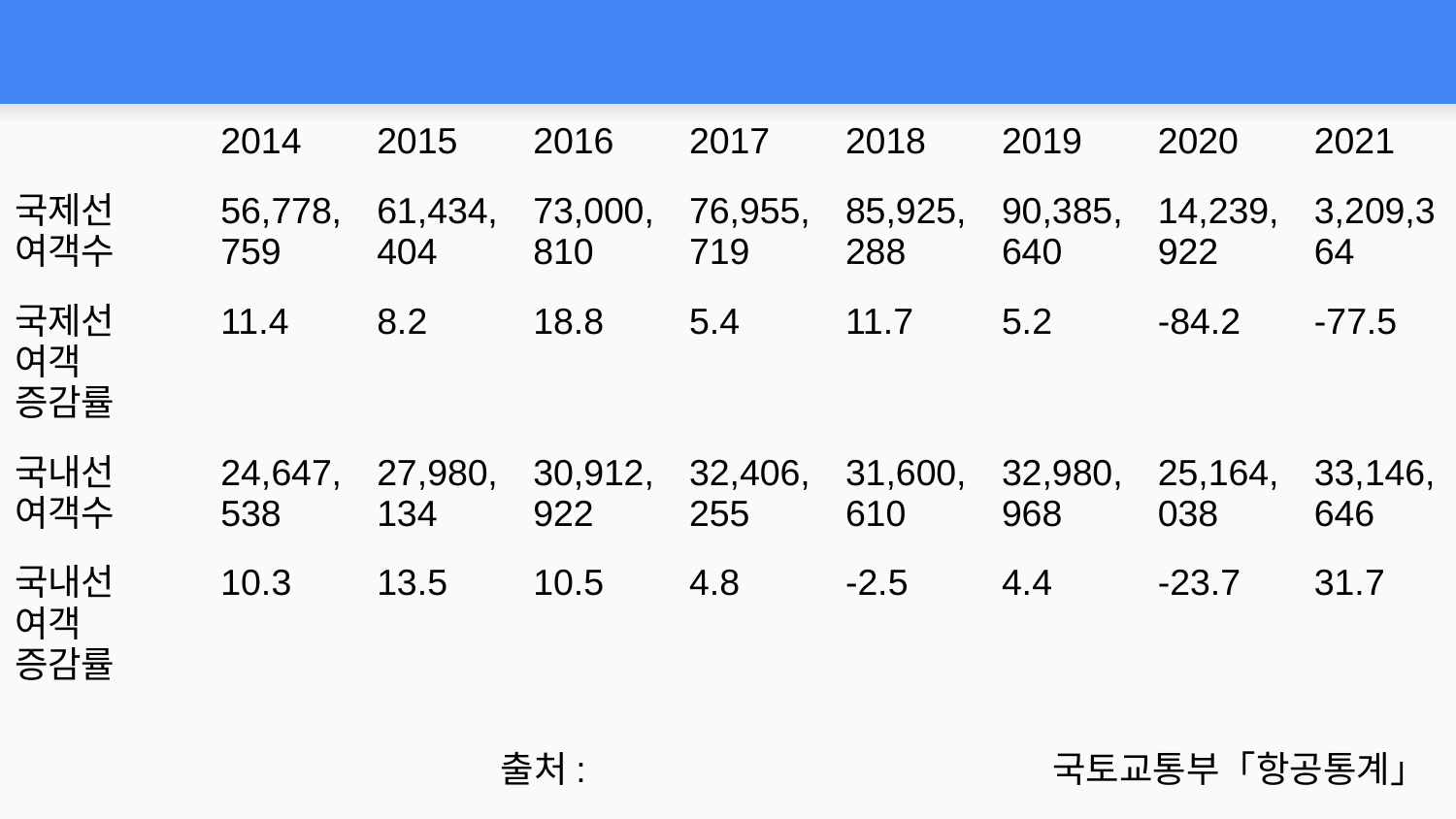

#
|  | 2014 | 2015 | 2016 | 2017 | 2018 | 2019 | 2020 | 2021 |
| --- | --- | --- | --- | --- | --- | --- | --- | --- |
| 국제선 여객수 | 56,778,759 | 61,434,404 | 73,000,810 | 76,955,719 | 85,925,288 | 90,385,640 | 14,239,922 | 3,209,364 |
| 국제선 여객 증감률 | 11.4 | 8.2 | 18.8 | 5.4 | 11.7 | 5.2 | -84.2 | -77.5 |
| 국내선 여객수 | 24,647,538 | 27,980,134 | 30,912,922 | 32,406,255 | 31,600,610 | 32,980,968 | 25,164,038 | 33,146,646 |
| 국내선 여객 증감률 | 10.3 | 13.5 | 10.5 | 4.8 | -2.5 | 4.4 | -23.7 | 31.7 |
| 출처: | 국토교통부「항공통계」 |
| --- | --- |